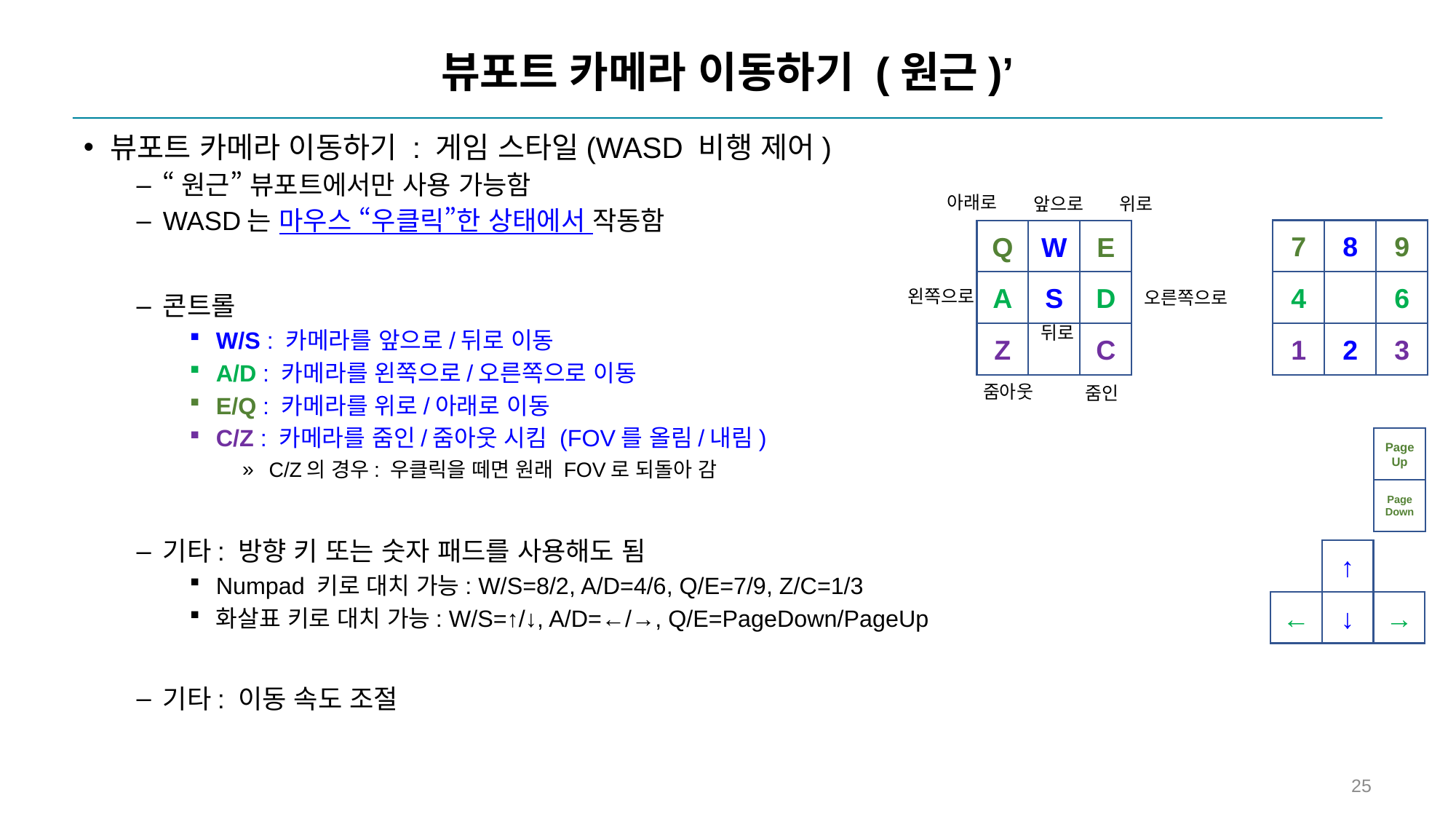

# 뷰포트 카메라 이동하기 (원근)’
뷰포트 카메라 이동하기 : 게임 스타일(WASD 비행 제어)
“원근” 뷰포트에서만 사용 가능함
WASD는 마우스 “우클릭”한 상태에서 작동함

콘트롤
W/S : 카메라를 앞으로/뒤로 이동
A/D : 카메라를 왼쪽으로/오른쪽으로 이동
E/Q : 카메라를 위로/아래로 이동
C/Z : 카메라를 줌인/줌아웃 시킴 (FOV를 올림/내림)
C/Z의 경우: 우클릭을 떼면 원래 FOV로 되돌아 감

기타: 방향 키 또는 숫자 패드를 사용해도 됨
Numpad 키로 대치 가능: W/S=8/2, A/D=4/6, Q/E=7/9, Z/C=1/3
화살표 키로 대치 가능: W/S=↑/↓, A/D=←/→, Q/E=PageDown/PageUp

기타: 이동 속도 조절
우클릭 유지 상태에서 마우스 휠 버튼을 위아래로 굴려, 이동 속도를 높이거나 낮출 수 있음.
아래로
앞으로
위로
7
8
9
Q
W
E
4

6
A
S
D
왼쪽으로
오른쪽으로
뒤로
2
1

3
Z

C
줌아웃
줌인
Page
Up
Page
Down
↑
↓
←

→
25